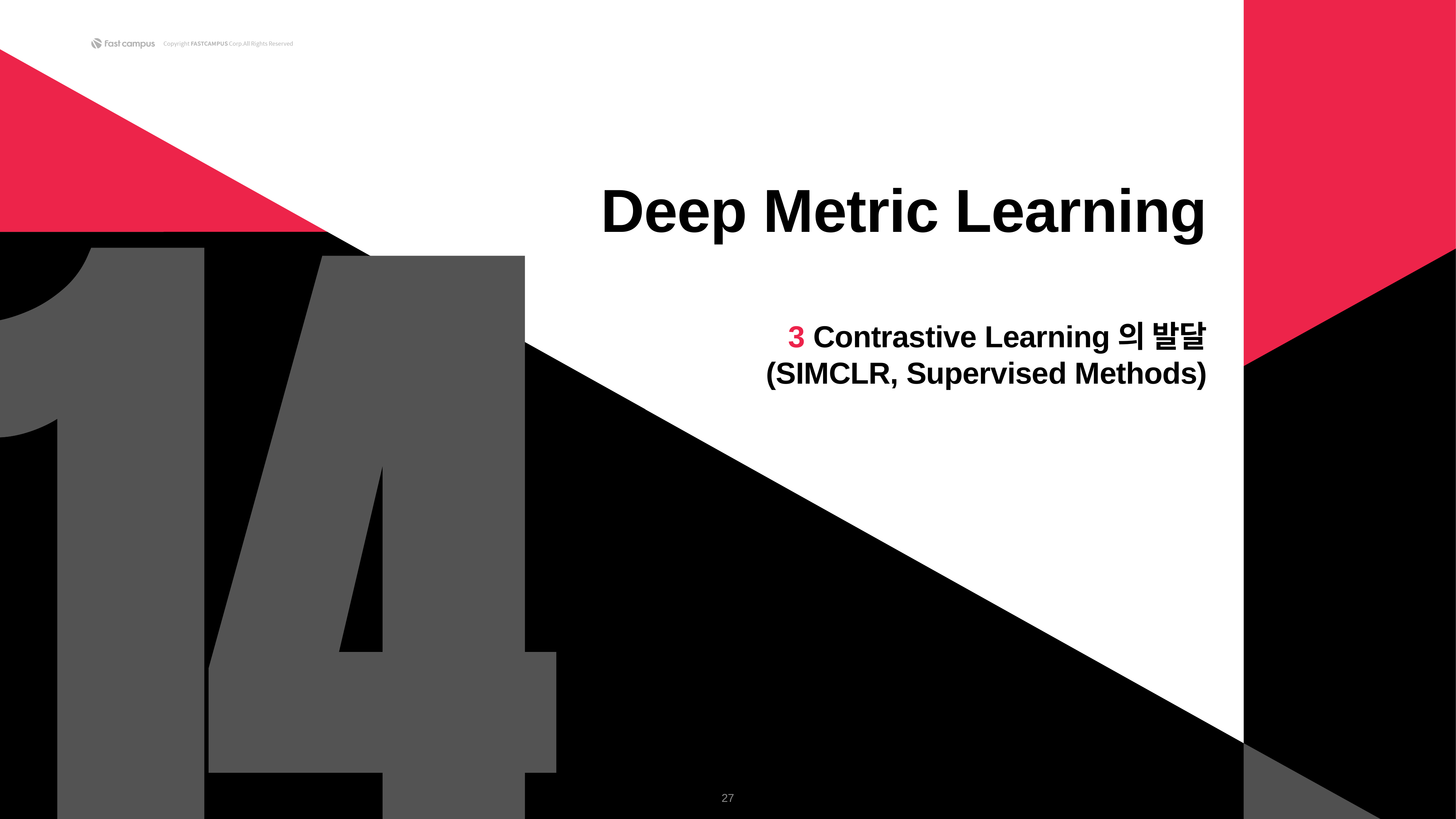

1
4
Deep Metric Learning

3 Contrastive Learning의 발달
(SIMCLR, Supervised Methods)

27